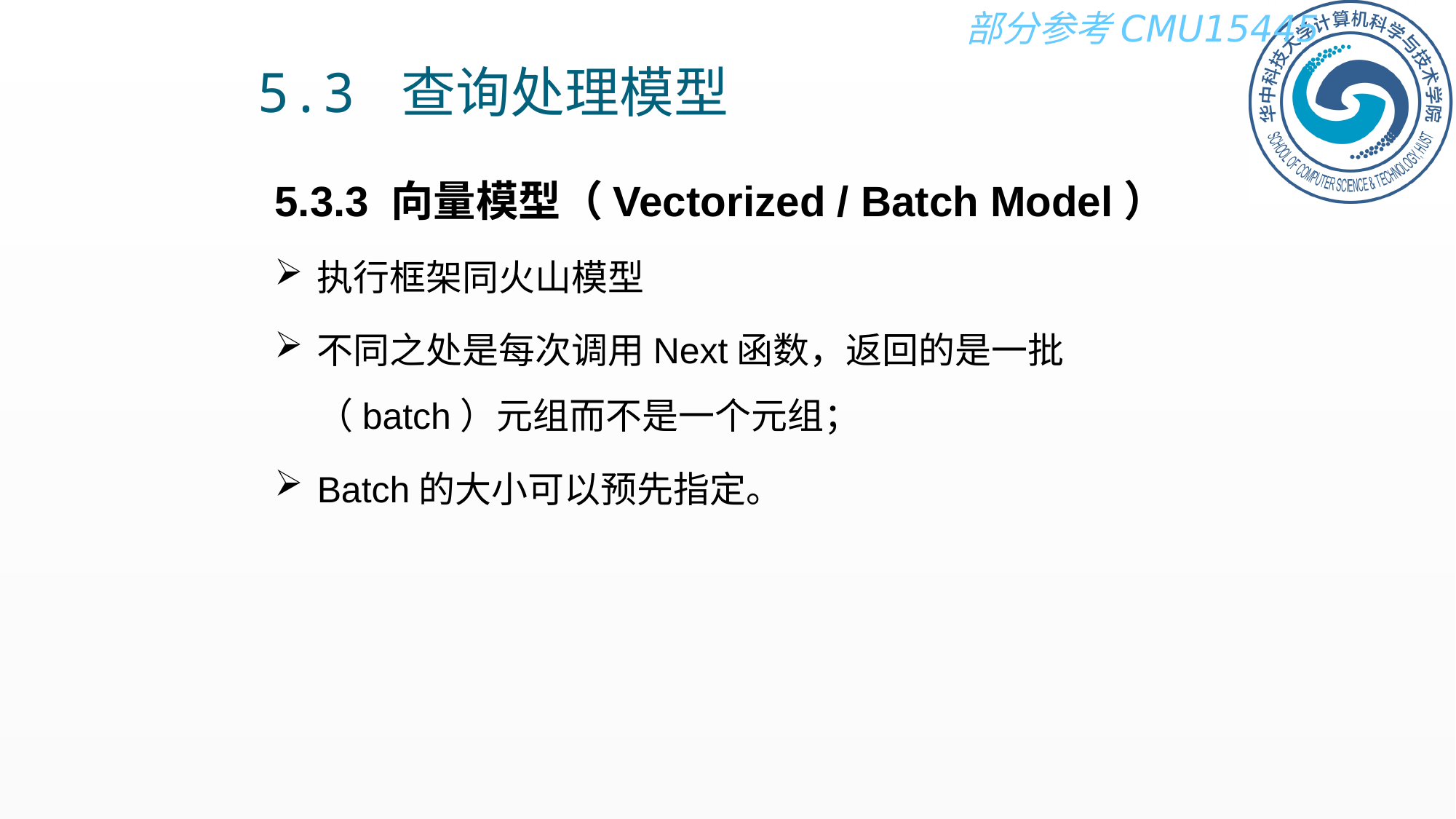

5.3 查询处理模型
5.3.3 向量模型（Vectorized / Batch Model）
执行框架同火山模型
不同之处是每次调用Next函数，返回的是一批（batch）元组而不是一个元组；
Batch的大小可以预先指定。

150